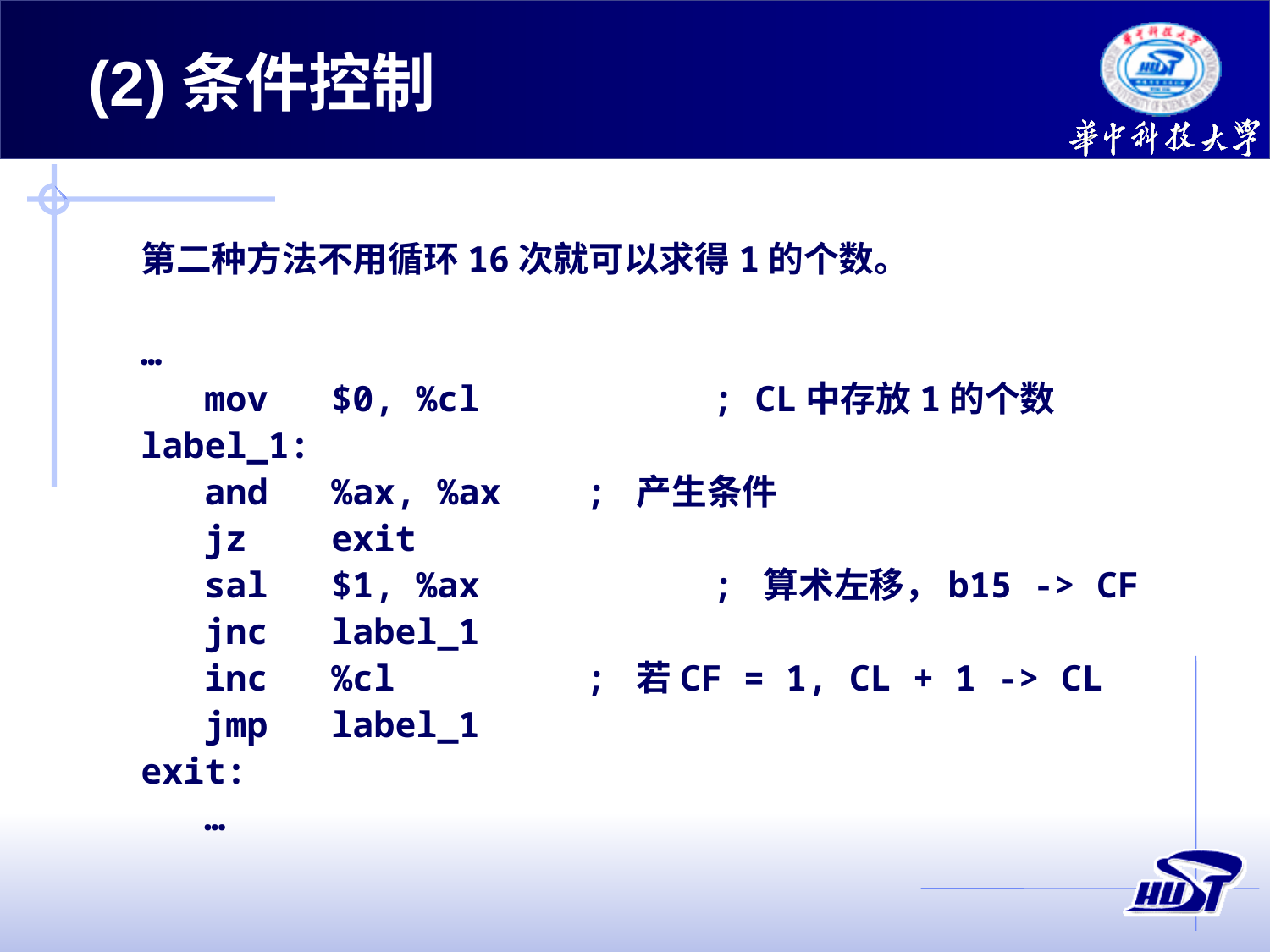

(2)条件控制
第二种方法不用循环16次就可以求得1的个数。

…
	mov	$0, %cl		; CL中存放1的个数
label_1:
	and	%ax, %ax	; 产生条件
	jz	exit
	sal	$1, %ax		; 算术左移，b15 -> CF
	jnc	label_1
	inc	%cl		; 若CF = 1, CL + 1 -> CL
	jmp	label_1
exit:
	…